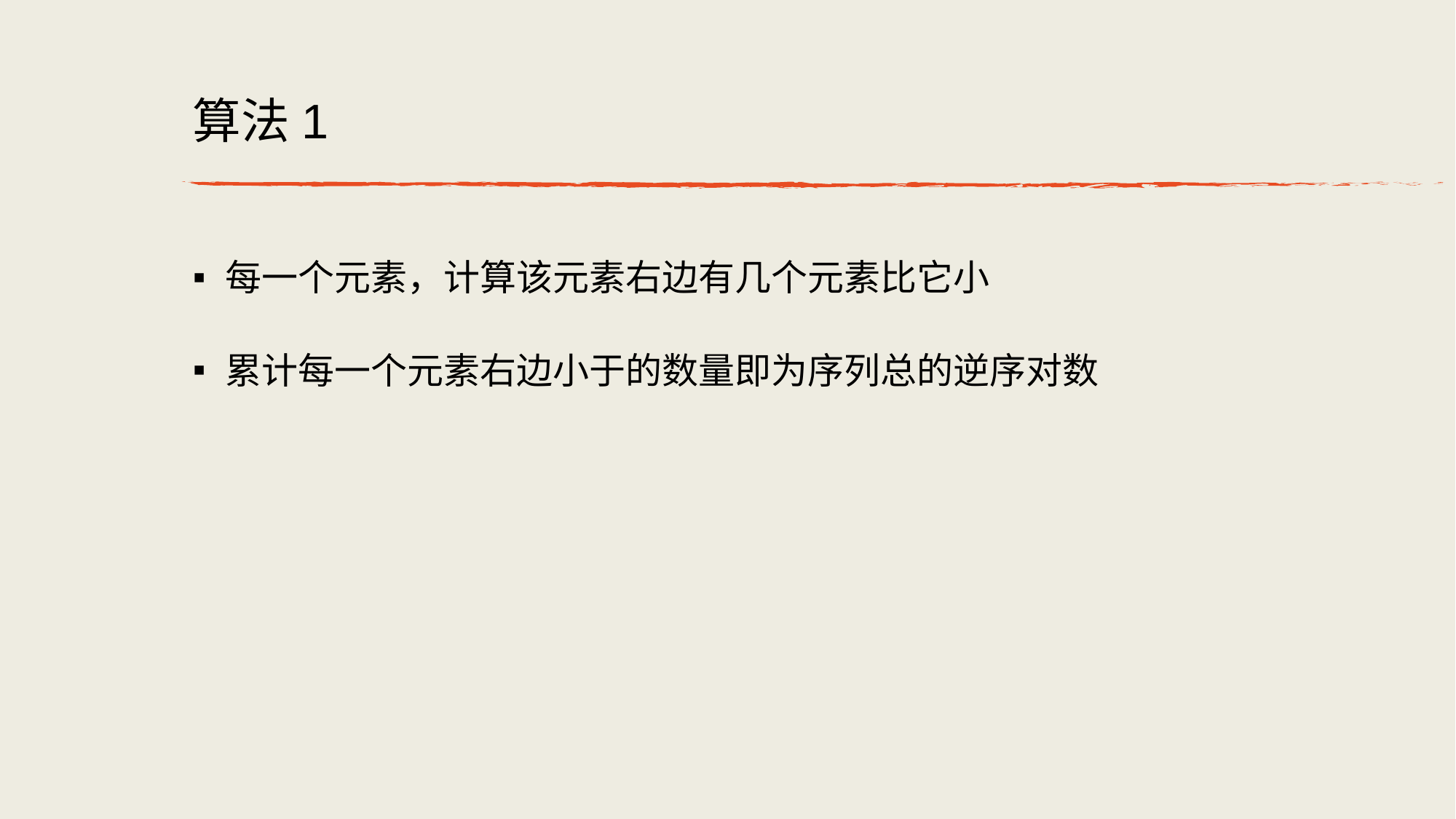

# 算法1
每⼀个元素，计算该元素右边有⼏个元素⽐它小
累计每一个元素右边小于的数量即为序列总的逆序对数